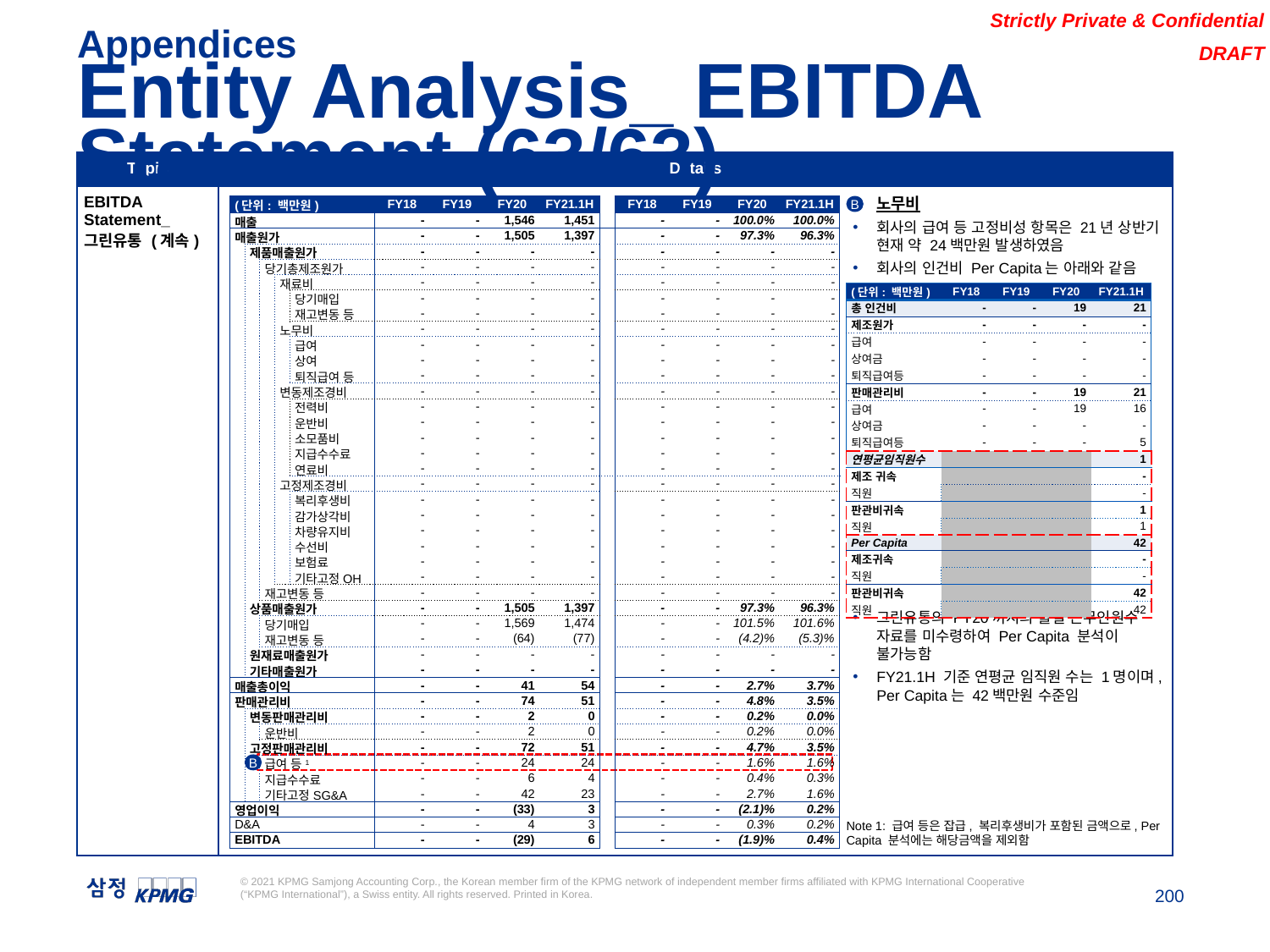

Appendices
Entity Analysis_ EBITDA Statement (63/63)
| Topic | Details |
| --- | --- |
| EBITDA Statement\_ 그린유통 (계속) |  |
노무비
회사의 급여 등 고정비성 항목은 21년 상반기 현재 약 24백만원 발생하였음
회사의 인건비 Per Capita는 아래와 같음

그린유통의 FY20까지의 월별 근무인원수 자료를 미수령하여 Per Capita 분석이 불가능함
FY21.1H 기준 연평균 임직원 수는 1명이며, Per Capita는 42백만원 수준임

| (단위: 백만원) |  |  |  |  | FY18 | FY19 | FY20 | FY21.1H |  | FY18 | FY19 | FY20 | FY21.1H |
| --- | --- | --- | --- | --- | --- | --- | --- | --- | --- | --- | --- | --- | --- |
| 매출 |  |  |  |  | - | - | 1,546 | 1,451 |  | - | - | 100.0% | 100.0% |
| 매출원가 |  |  |  |  | - | - | 1,505 | 1,397 |  | - | - | 97.3% | 96.3% |
|  | 제품매출원가 |  |  |  | - | - | - | - |  | - | - | - | - |
|  |  | 당기총제조원가 |  |  | - | - | - | - |  | - | - | - | - |
|  |  |  | 재료비 |  | - | - | - | - |  | - | - | - | - |
|  |  |  |  | 당기매입 | - | - | - | - |  | - | - | - | - |
|  |  |  |  | 재고변동 등 | - | - | - | - |  | - | - | - | - |
|  |  |  | 노무비 |  | - | - | - | - |  | - | - | - | - |
|  |  |  |  | 급여 | - | - | - | - |  | - | - | - | - |
|  |  |  |  | 상여 | - | - | - | - |  | - | - | - | - |
|  |  |  |  | 퇴직급여 등 | - | - | - | - |  | - | - | - | - |
|  |  |  | 변동제조경비 |  | - | - | - | - |  | - | - | - | - |
|  |  |  |  | 전력비 | - | - | - | - |  | - | - | - | - |
|  |  |  |  | 운반비 | - | - | - | - |  | - | - | - | - |
|  |  |  |  | 소모품비 | - | - | - | - |  | - | - | - | - |
|  |  |  |  | 지급수수료 | - | - | - | - |  | - | - | - | - |
|  |  |  |  | 연료비 | - | - | - | - |  | - | - | - | - |
|  |  |  | 고정제조경비 |  | - | - | - | - |  | - | - | - | - |
|  |  |  |  | 복리후생비 | - | - | - | - |  | - | - | - | - |
|  |  |  |  | 감가상각비 | - | - | - | - |  | - | - | - | - |
|  |  |  |  | 차량유지비 | - | - | - | - |  | - | - | - | - |
|  |  |  |  | 수선비 | - | - | - | - |  | - | - | - | - |
|  |  |  |  | 보험료 | - | - | - | - |  | - | - | - | - |
|  |  |  |  | 기타고정OH | - | - | - | - |  | - | - | - | - |
|  |  | 재고변동 등 |  |  | - | - | - | - |  | - | - | - | - |
|  | 상품매출원가 |  |  |  | - | - | 1,505 | 1,397 |  | - | - | 97.3% | 96.3% |
|  |  | 당기매입 |  |  | - | - | 1,569 | 1,474 |  | - | - | 101.5% | 101.6% |
|  |  | 재고변동 등 |  |  | - | - | (64) | (77) |  | - | - | (4.2)% | (5.3)% |
|  | 원재료매출원가 |  |  |  | - | - | - | - |  | - | - | - | - |
|  | 기타매출원가 |  |  |  | - | - | - | - |  | - | - | - | - |
| 매출총이익 |  |  |  |  | - | - | 41 | 54 |  | - | - | 2.7% | 3.7% |
| 판매관리비 |  |  |  |  | - | - | 74 | 51 |  | - | - | 4.8% | 3.5% |
|  | 변동판매관리비 |  |  |  | - | - | 2 | 0 |  | - | - | 0.2% | 0.0% |
|  |  | 운반비 |  |  | - | - | 2 | 0 |  | - | - | 0.2% | 0.0% |
|  | 고정판매관리비 |  |  |  | - | - | 72 | 51 |  | - | - | 4.7% | 3.5% |
|  |  | 급여 등1 |  |  | - | - | 24 | 24 |  | - | - | 1.6% | 1.6% |
|  |  | 지급수수료 |  |  | - | - | 6 | 4 |  | - | - | 0.4% | 0.3% |
|  |  | 기타고정SG&A |  |  | - | - | 42 | 23 |  | - | - | 2.7% | 1.6% |
| 영업이익 |  |  |  |  | - | - | (33) | 3 |  | - | - | (2.1)% | 0.2% |
| D&A |  |  |  |  | - | - | 4 | 3 |  | - | - | 0.3% | 0.2% |
| EBITDA |  |  |  |  | - | - | (29) | 6 |  | - | - | (1.9)% | 0.4% |
B
| (단위: 백만원) | FY18 | FY19 | FY20 | FY21.1H |
| --- | --- | --- | --- | --- |
| 총 인건비 | - | - | 19 | 21 |
| 제조원가 | - | - | - | - |
| 급여 | - | - | - | - |
| 상여금 | - | - | - | - |
| 퇴직급여등 | - | - | - | - |
| 판매관리비 | - | - | 19 | 21 |
| 급여 | - | - | 19 | 16 |
| 상여금 | - | - | - | - |
| 퇴직급여등 | - | - | - | 5 |
| 연평균임직원수 |  |  |  | 1 |
| 제조 귀속 |  |  |  | - |
| 직원 |  |  |  | - |
| 판관비귀속 |  |  |  | 1 |
| 직원 |  |  |  | 1 |
| Per Capita |  |  |  | 42 |
| 제조귀속 |  |  |  | - |
| 직원 |  |  |  | - |
| 판관비귀속 |  |  |  | 42 |
| 직원 |  |  |  | 42 |
B

Note 1: 급여 등은 잡급, 복리후생비가 포함된 금액으로, Per Capita 분석에는 해당금액을 제외함